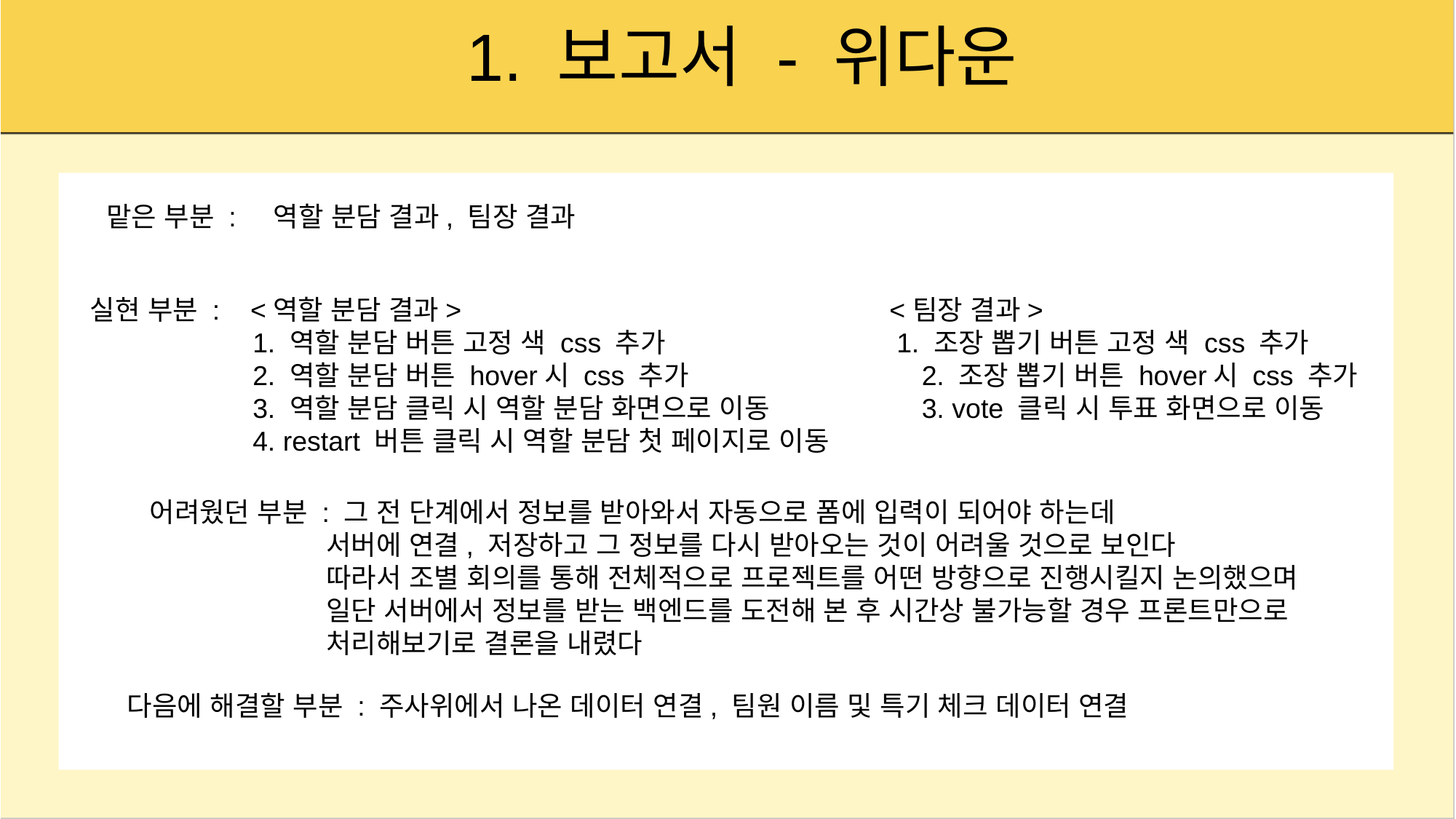

# 1. 보고서 - 위다운

맡은 부분 :    역할 분담 결과, 팀장 결과
실현 부분 :    <역할 분담 결과>			                   <팀장 결과>
	       1. 역할 분담 버튼 고정 색 css 추가 	                   1. 조장 뽑기 버튼 고정 색 css 추가
 	       2. 역할 분담 버튼 hover시 css 추가		        2. 조장 뽑기 버튼 hover시 css 추가
	       3. 역할 분담 클릭 시 역할 분담 화면으로 이동 	        3. vote 클릭 시 투표 화면으로 이동
	       4. restart 버튼 클릭 시 역할 분담 첫 페이지로 이동
어려웠던 부분 : 그 전 단계에서 정보를 받아와서 자동으로 폼에 입력이 되어야 하는데
	        서버에 연결, 저장하고 그 정보를 다시 받아오는 것이 어려울 것으로 보인다
	        따라서 조별 회의를 통해 전체적으로 프로젝트를 어떤 방향으로 진행시킬지 논의했으며
 	        일단 서버에서 정보를 받는 백엔드를 도전해 본 후 시간상 불가능할 경우 프론트만으로
	        처리해보기로 결론을 내렸다
다음에 해결할 부분 : 주사위에서 나온 데이터 연결, 팀원 이름 및 특기 체크 데이터 연결